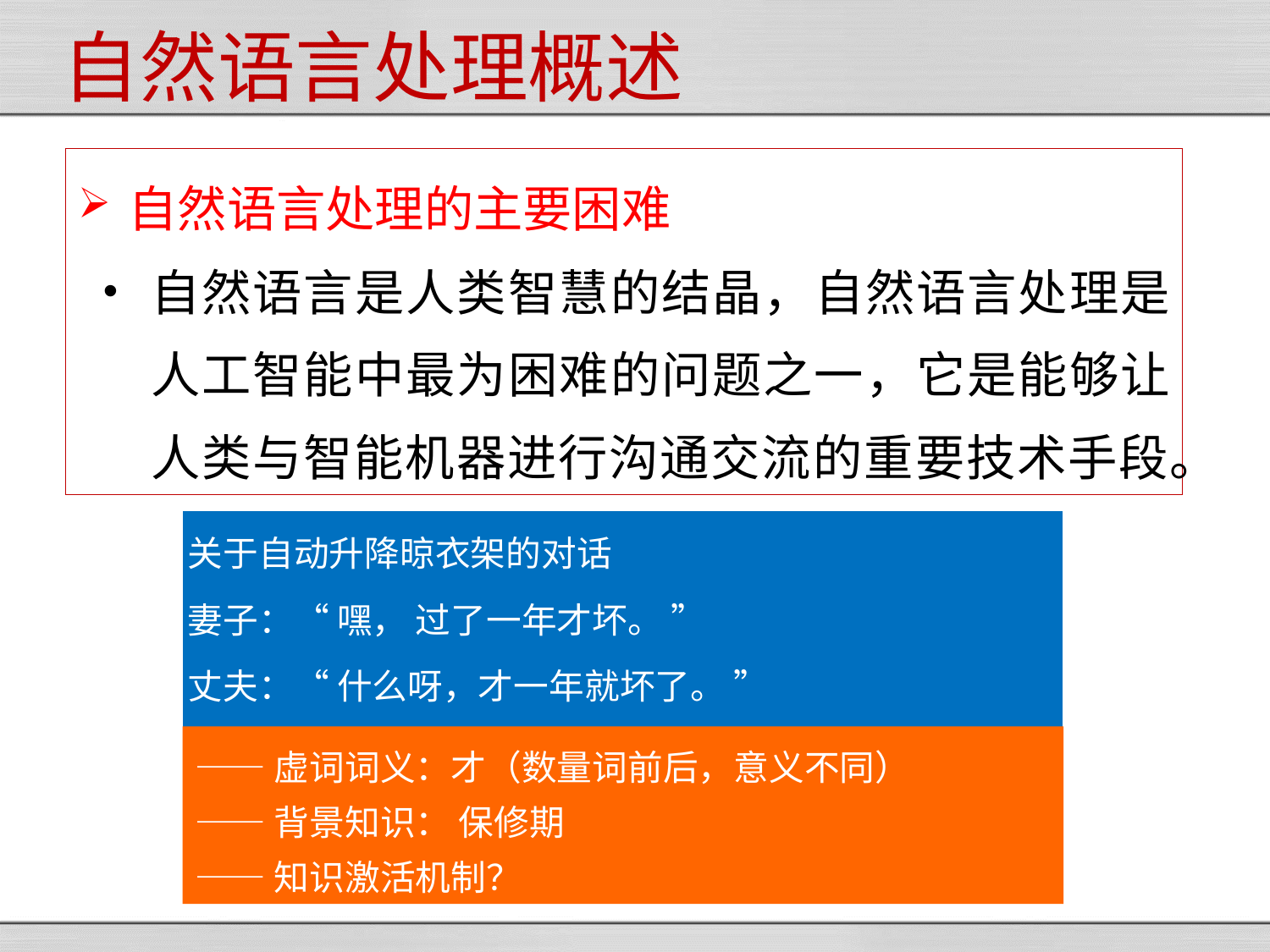

自然语言处理概述
自然语言处理的主要困难
自然语言是人类智慧的结晶，自然语言处理是人工智能中最为困难的问题之一，它是能够让人类与智能机器进行沟通交流的重要技术手段。
| 关于自动升降晾衣架的对话 妻子：“ 嘿， 过了一年才坏。 ” 丈夫：“ 什么呀，才一年就坏了。 ” 丈夫理解了妻子的意思吗？ |
| --- |
——虚词词义：才（数量词前后，意义不同）
——背景知识： 保修期
——知识激活机制？